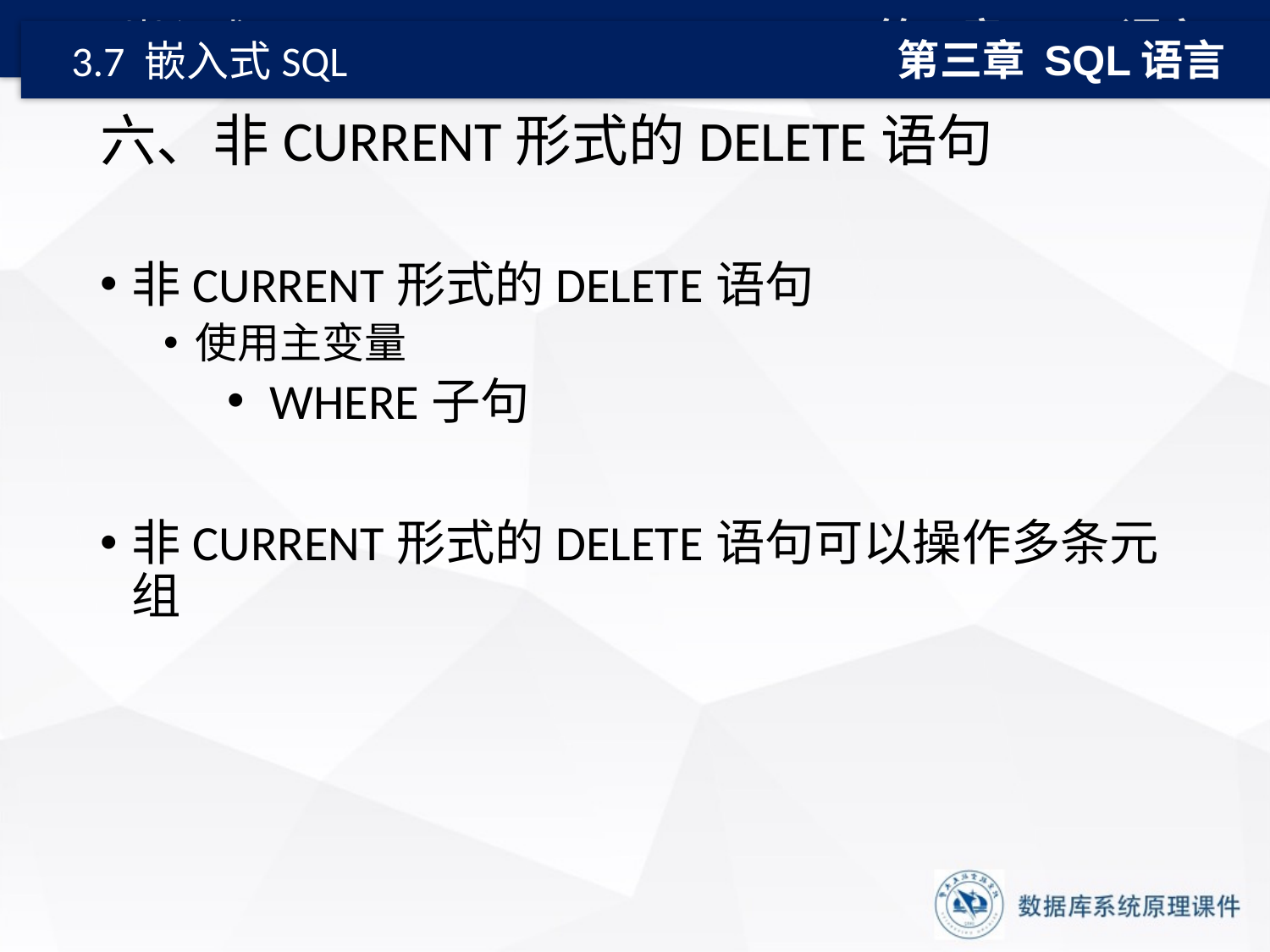

第三章 SQL语言
3.7 嵌入式SQL

第三章 SQL语言
3.7 嵌入式SQL
# 六、非CURRENT形式的DELETE语句
非CURRENT形式的DELETE语句
使用主变量
 WHERE子句

非CURRENT形式的DELETE语句可以操作多条元组